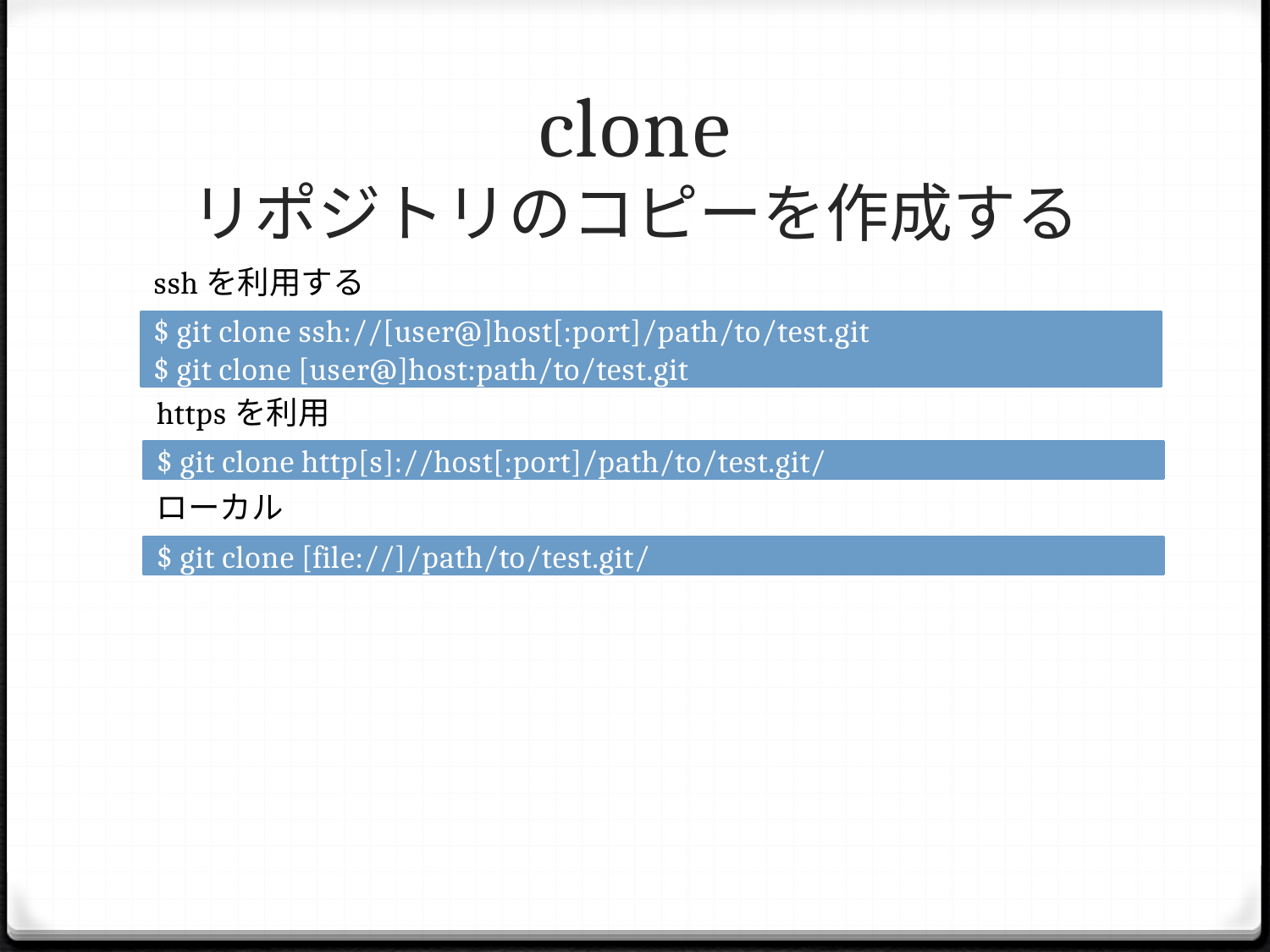

# clone リポジトリのコピーを作成する
sshを利用する
$ git clone ssh://[user@]host[:port]/path/to/test.git
$ git clone [user@]host:path/to/test.git
httpsを利用
$ git clone http[s]://host[:port]/path/to/test.git/
ローカル
$ git clone [file://]/path/to/test.git/